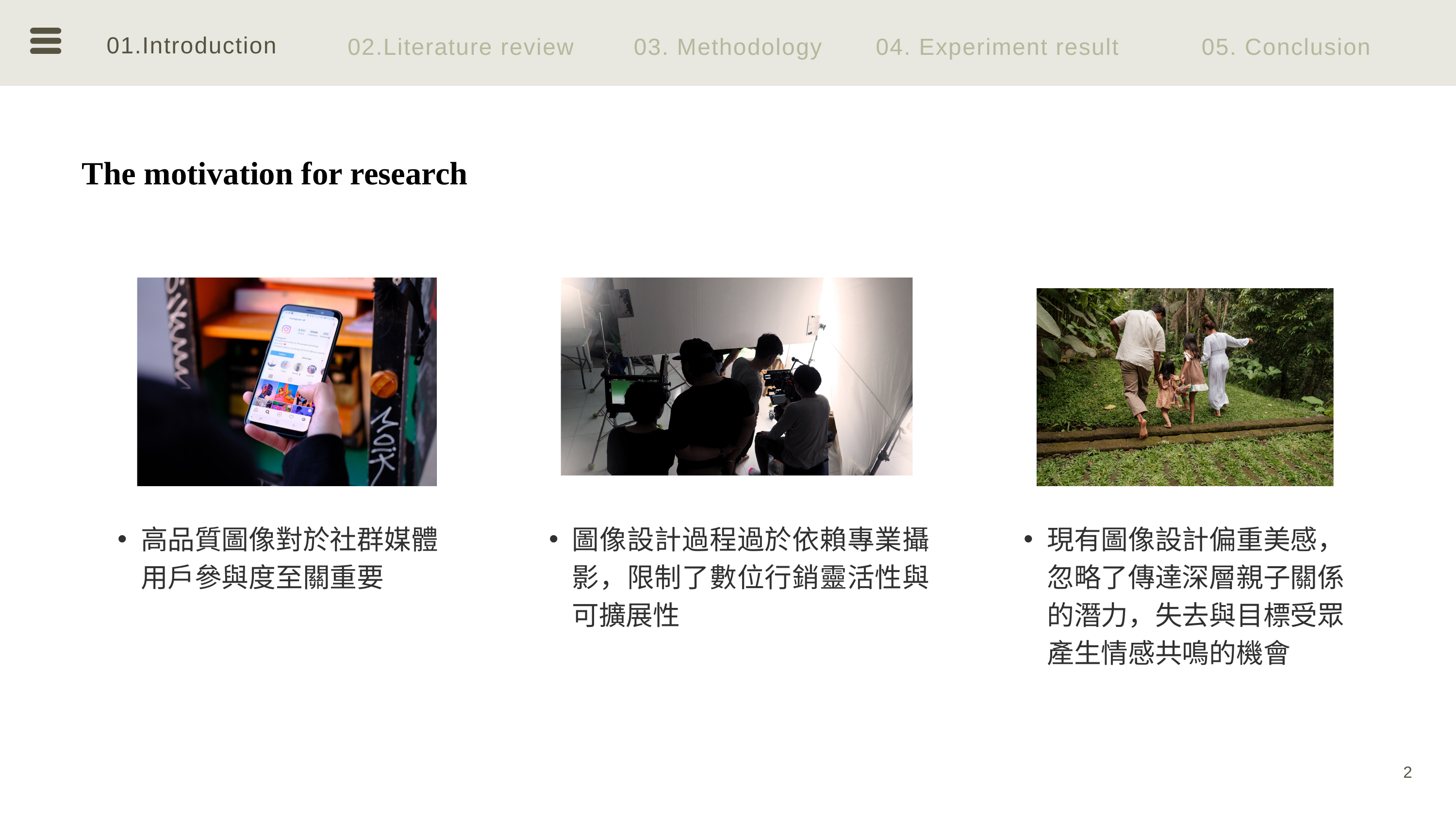

01.Introduction
02.Literature review
03. Methodology
04. Experiment result
05. Conclusion

The motivation for research

高品質圖像對於社群媒體用戶參與度至關重要
圖像設計過程過於依賴專業攝影，限制了數位行銷靈活性與可擴展性
現有圖像設計偏重美感，忽略了傳達深層親子關係的潛力，失去與目標受眾產生情感共鳴的機會
2